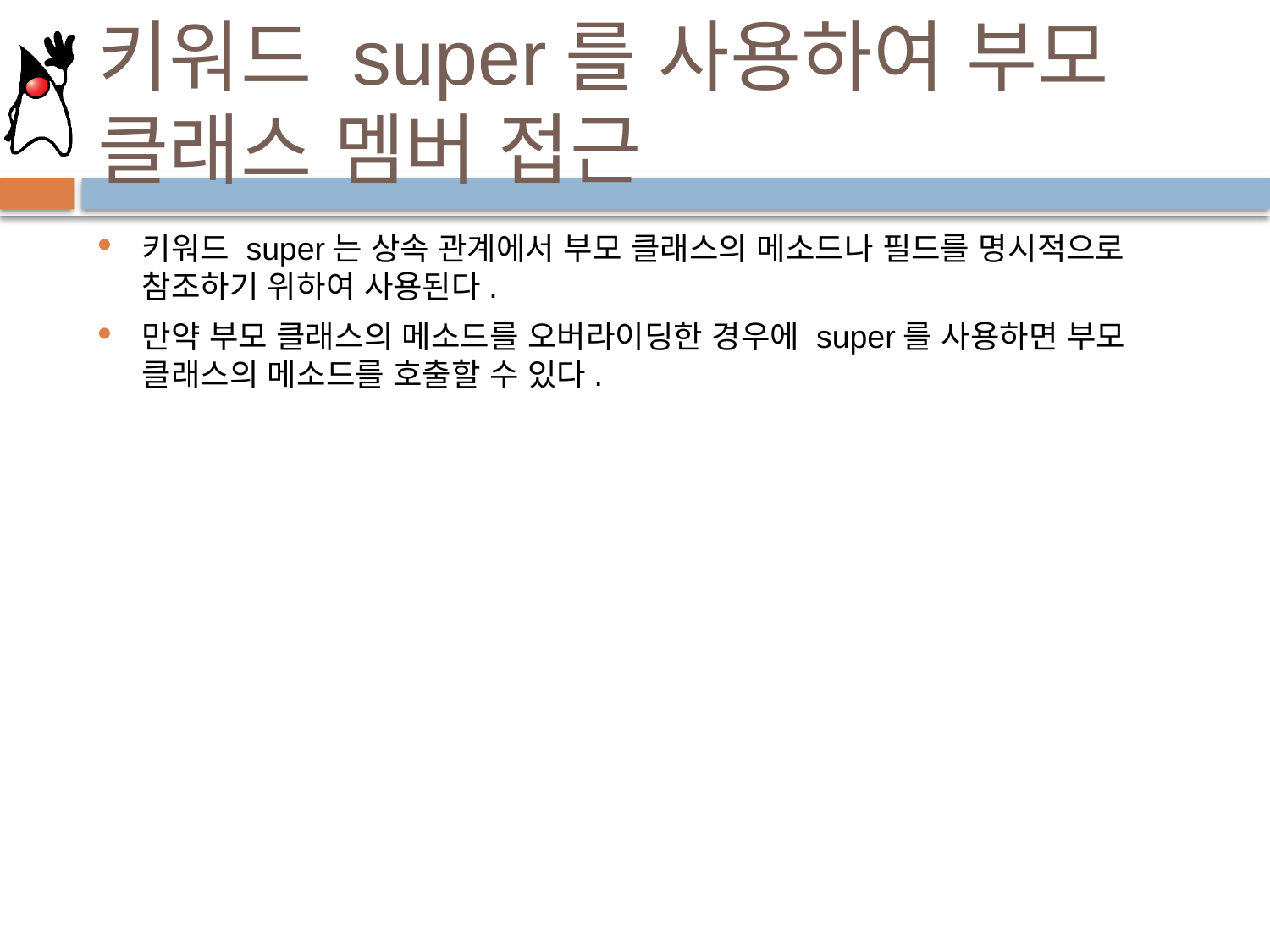

# 키워드 super를 사용하여 부모 클래스 멤버 접근
키워드 super는 상속 관계에서 부모 클래스의 메소드나 필드를 명시적으로 참조하기 위하여 사용된다.
만약 부모 클래스의 메소드를 오버라이딩한 경우에 super를 사용하면 부모 클래스의 메소드를 호출할 수 있다.